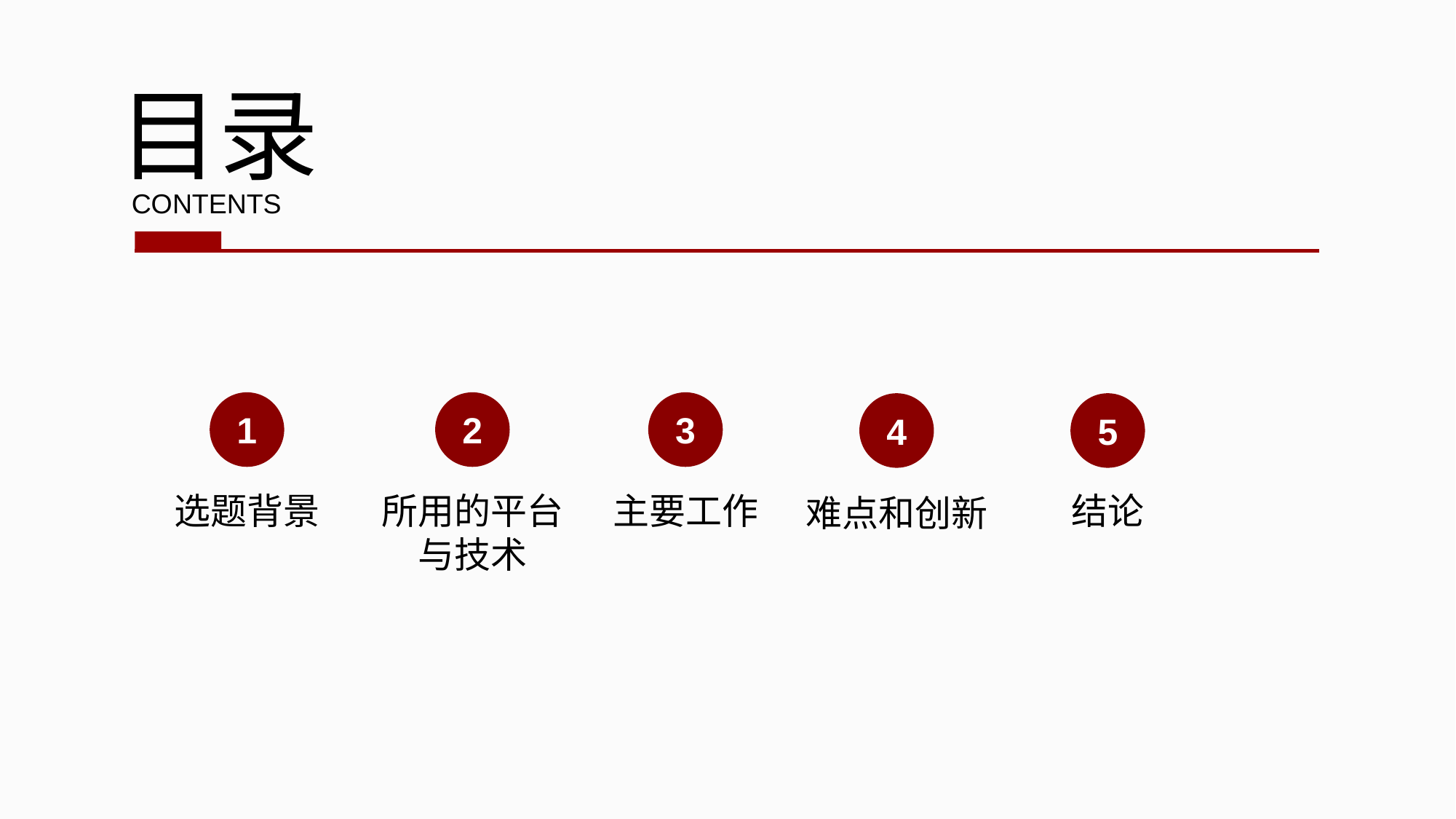

目录
CONTENTS

3
主要工作
2
所用的平台与技术
1
选题背景
5
结论
4
难点和创新